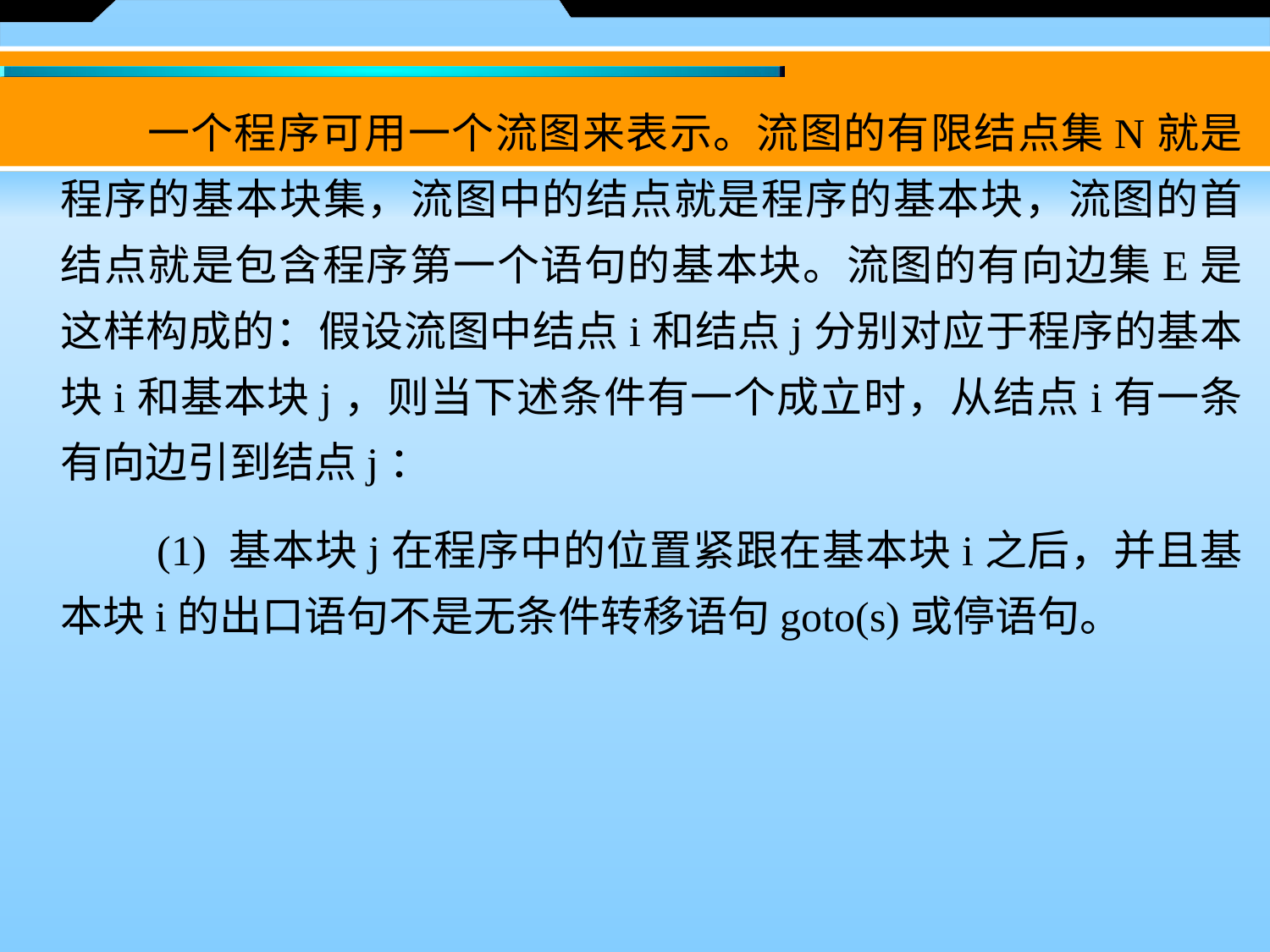

一个程序可用一个流图来表示。流图的有限结点集N就是程序的基本块集，流图中的结点就是程序的基本块，流图的首结点就是包含程序第一个语句的基本块。流图的有向边集E是这样构成的：假设流图中结点i和结点j分别对应于程序的基本块i和基本块j，则当下述条件有一个成立时，从结点i有一条有向边引到结点j：
　　(1) 基本块j在程序中的位置紧跟在基本块i之后，并且基本块i的出口语句不是无条件转移语句goto(s)或停语句。